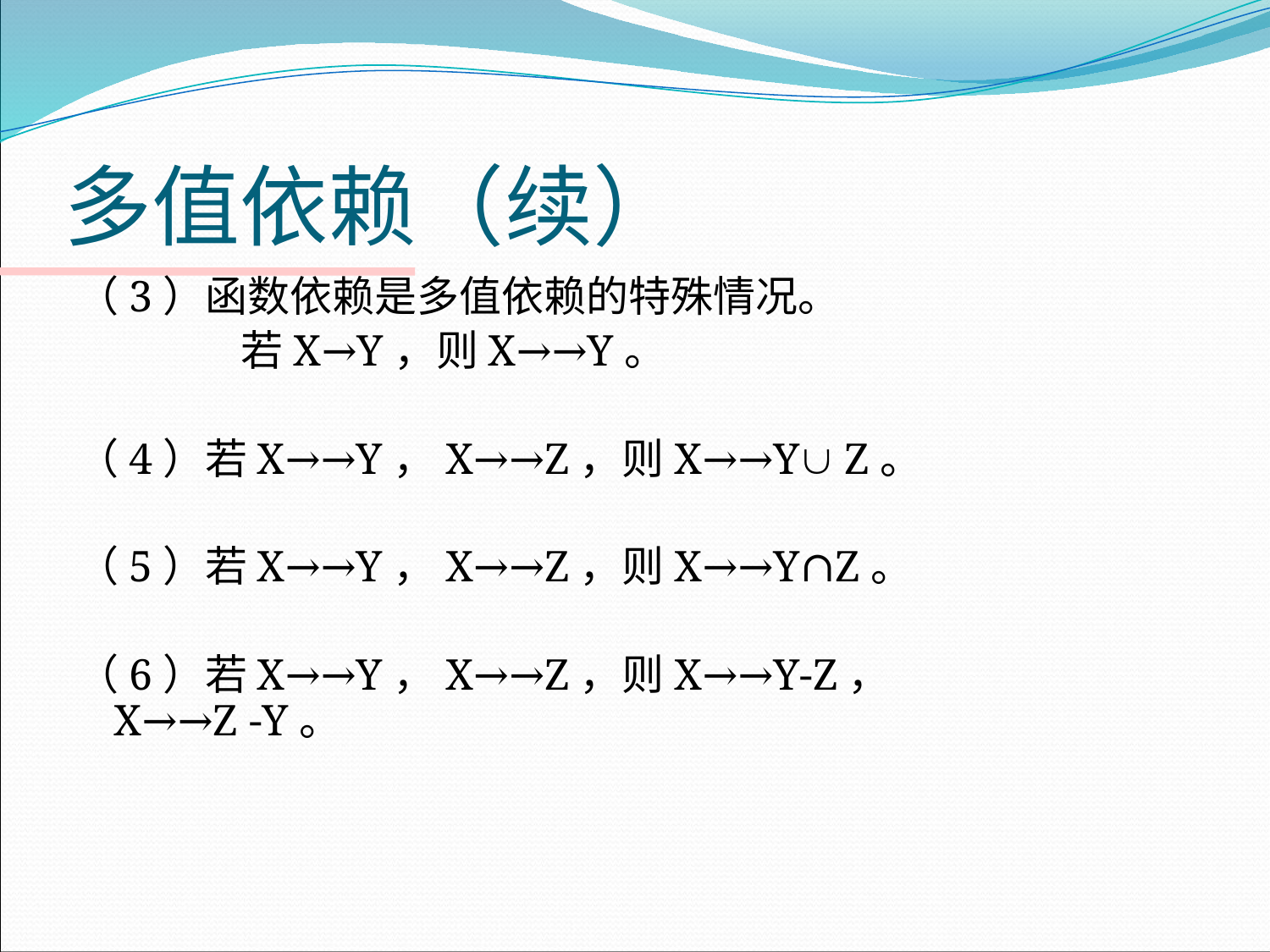

# 多值依赖（续）
（3）函数依赖是多值依赖的特殊情况。
 		若X→Y，则X→→Y。

（4）若X→→Y，X→→Z，则X→→Y∪ Z。

（5）若X→→Y，X→→Z，则X→→Y∩Z。

（6）若X→→Y，X→→Z，则X→→Y-Z，		X→→Z -Y。

579